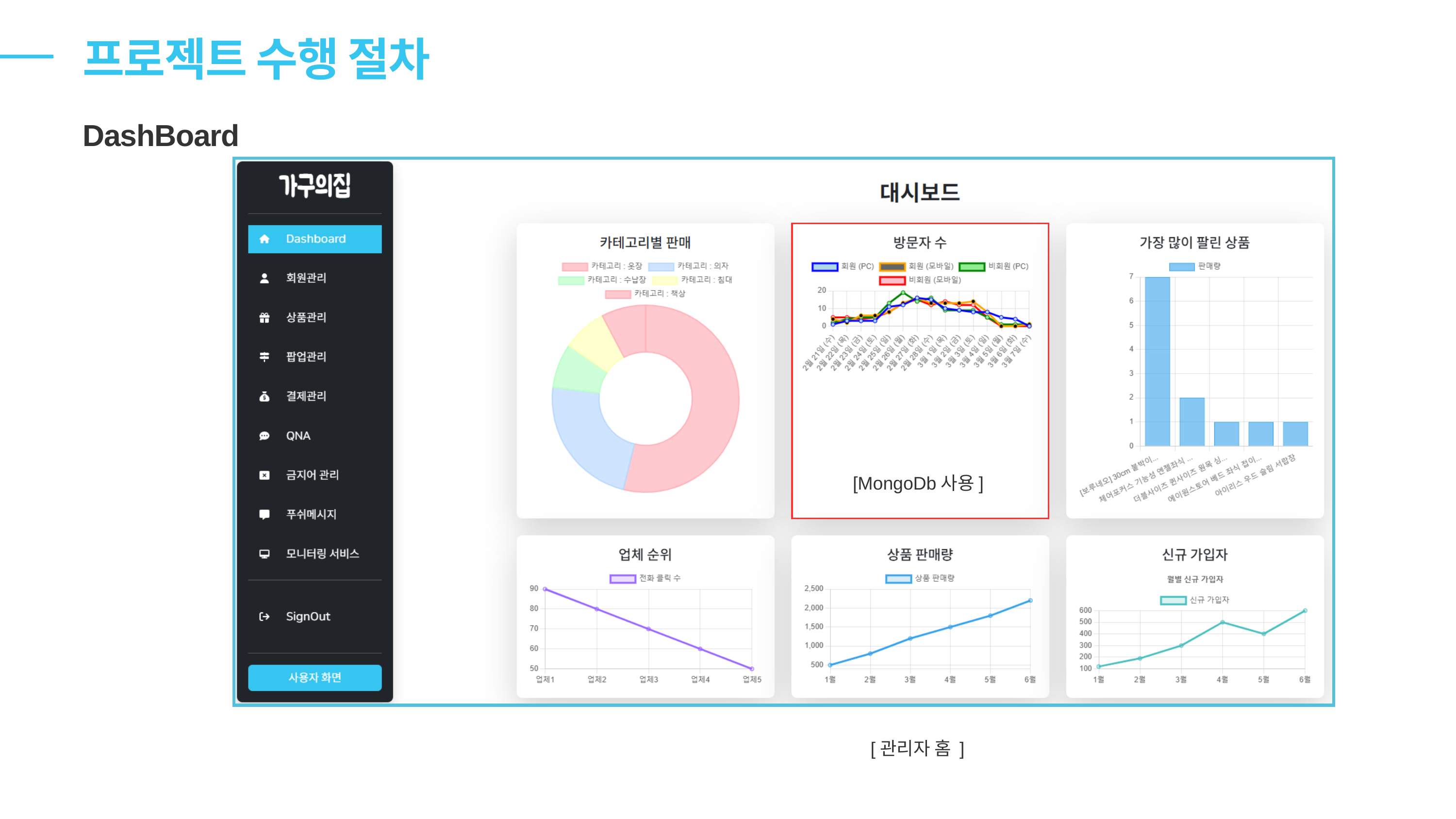

프로젝트 수행 절차

DashBoard

 [MongoDb사용]
[관리자 홈 ]